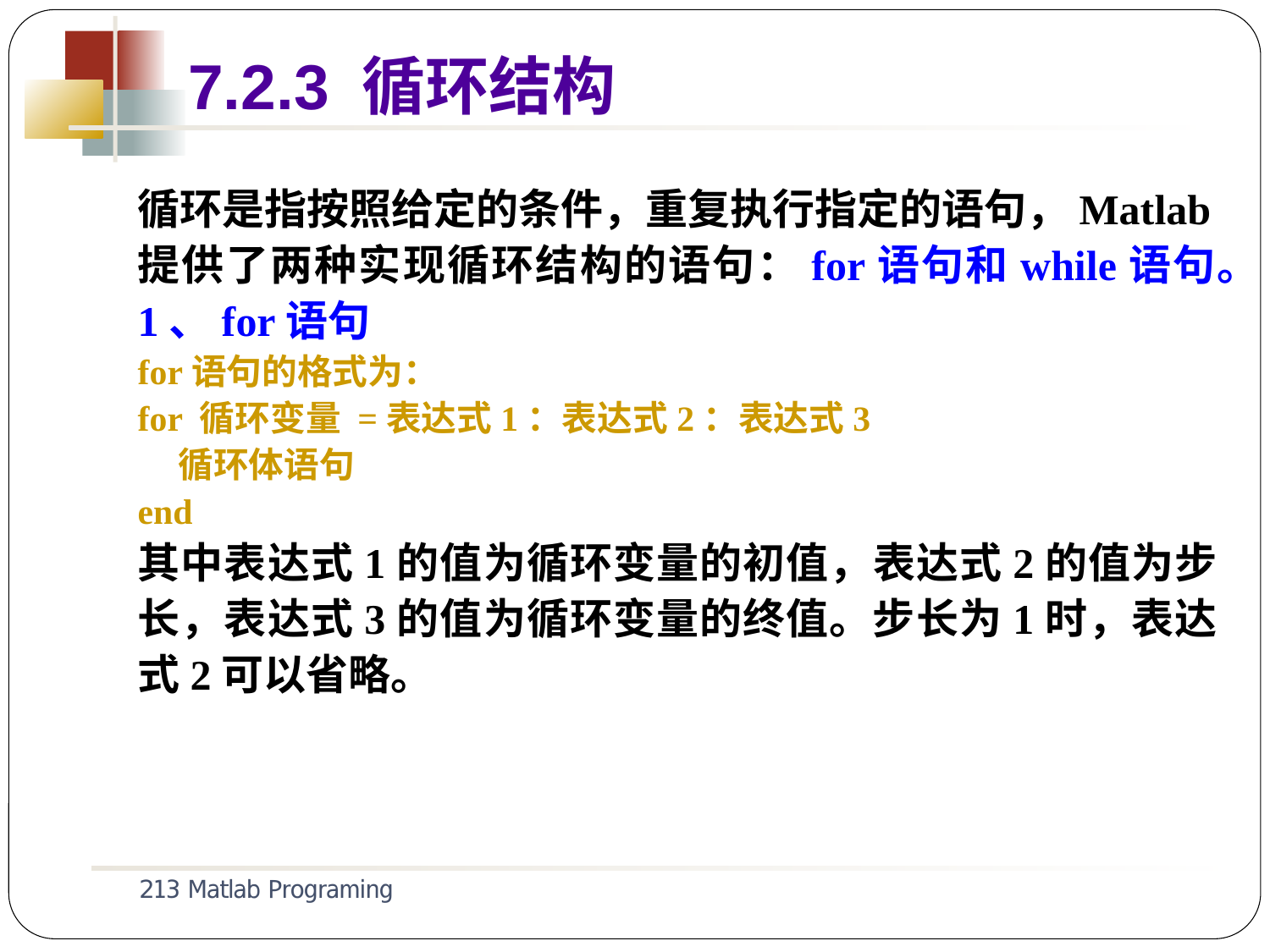

7.2.3 循环结构
循环是指按照给定的条件，重复执行指定的语句，Matlab提供了两种实现循环结构的语句：for语句和while语句。
1、for语句
for语句的格式为：
for 循环变量 =表达式1：表达式2：表达式3
    循环体语句
end
其中表达式1的值为循环变量的初值，表达式2的值为步长，表达式3的值为循环变量的终值。步长为1时，表达式2可以省略。
213 Matlab Programing